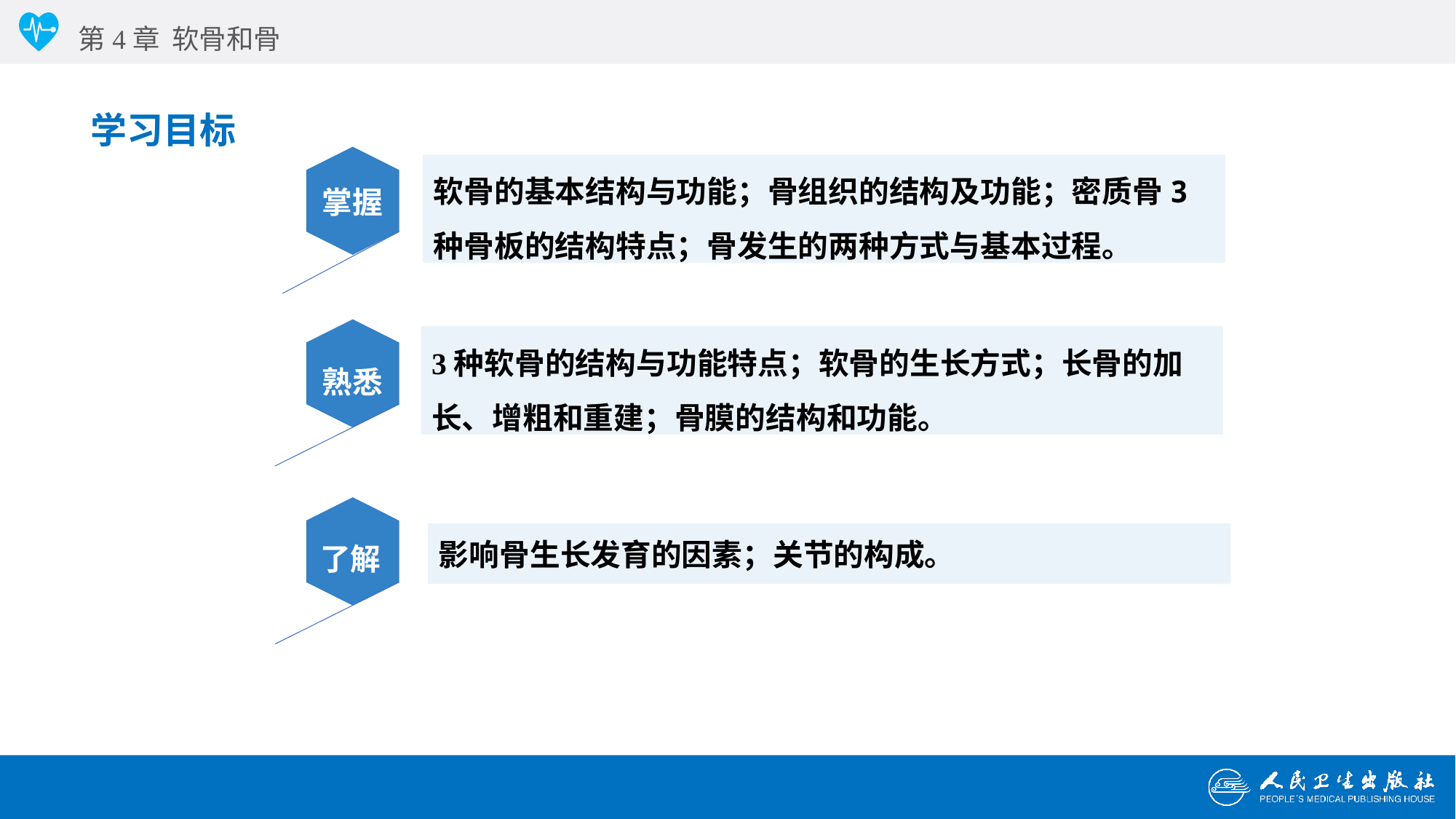

第4章  软骨和骨
学习目标

软骨的基本结构与功能；骨组织的结构及功能；密质骨3种骨板的结构特点；骨发生的两种方式与基本过程。
掌握

3种软骨的结构与功能特点；软骨的生长方式；长骨的加长、增粗和重建；骨膜的结构和功能。

熟悉

了解

影响骨生长发育的因素；关节的构成。